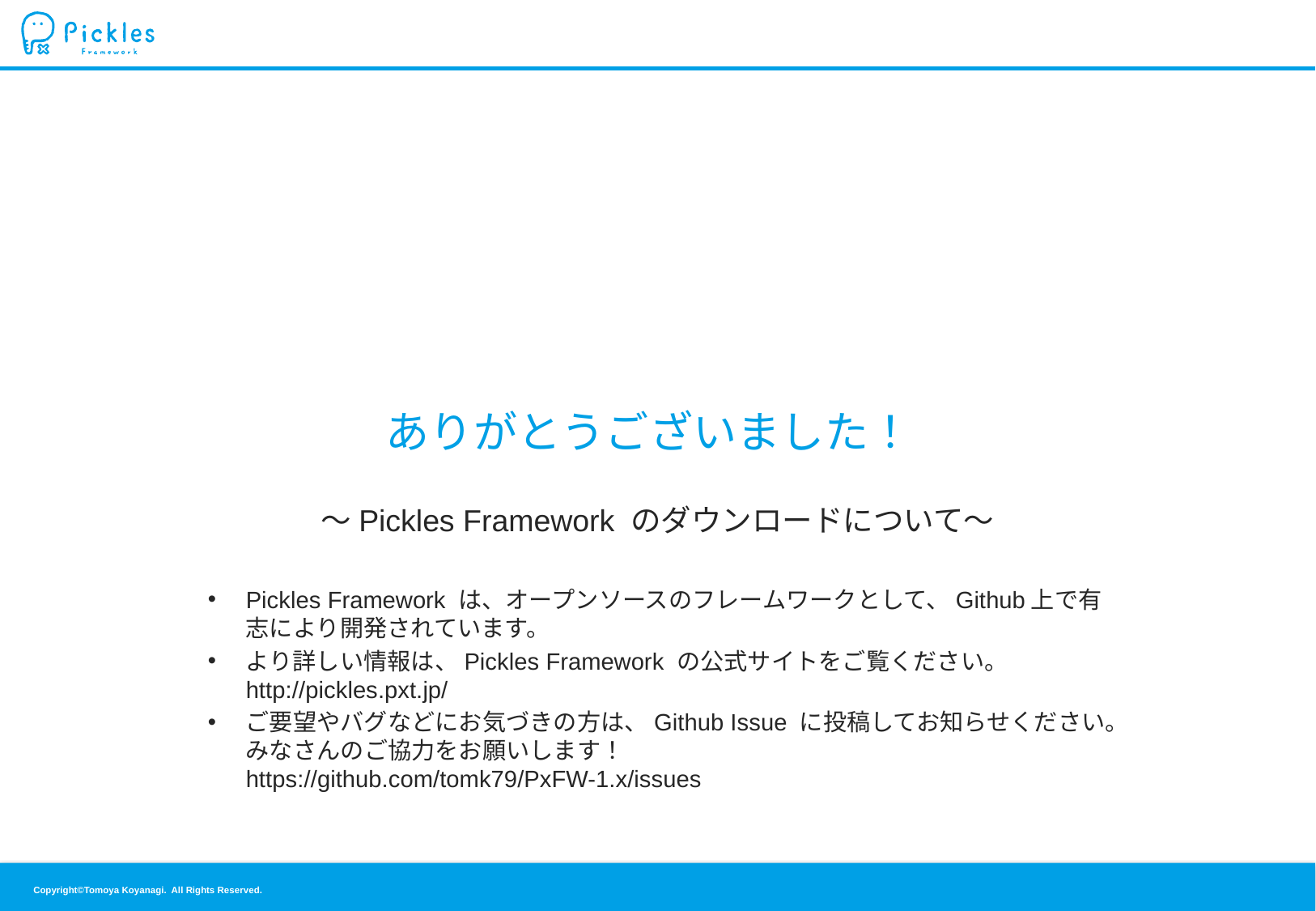

# ありがとうございました！
～Pickles Framework のダウンロードについて～

Pickles Framework は、オープンソースのフレームワークとして、Github上で有志により開発されています。
より詳しい情報は、Pickles Framework の公式サイトをご覧ください。
http://pickles.pxt.jp/
ご要望やバグなどにお気づきの方は、Github Issue に投稿してお知らせください。みなさんのご協力をお願いします！
https://github.com/tomk79/PxFW-1.x/issues